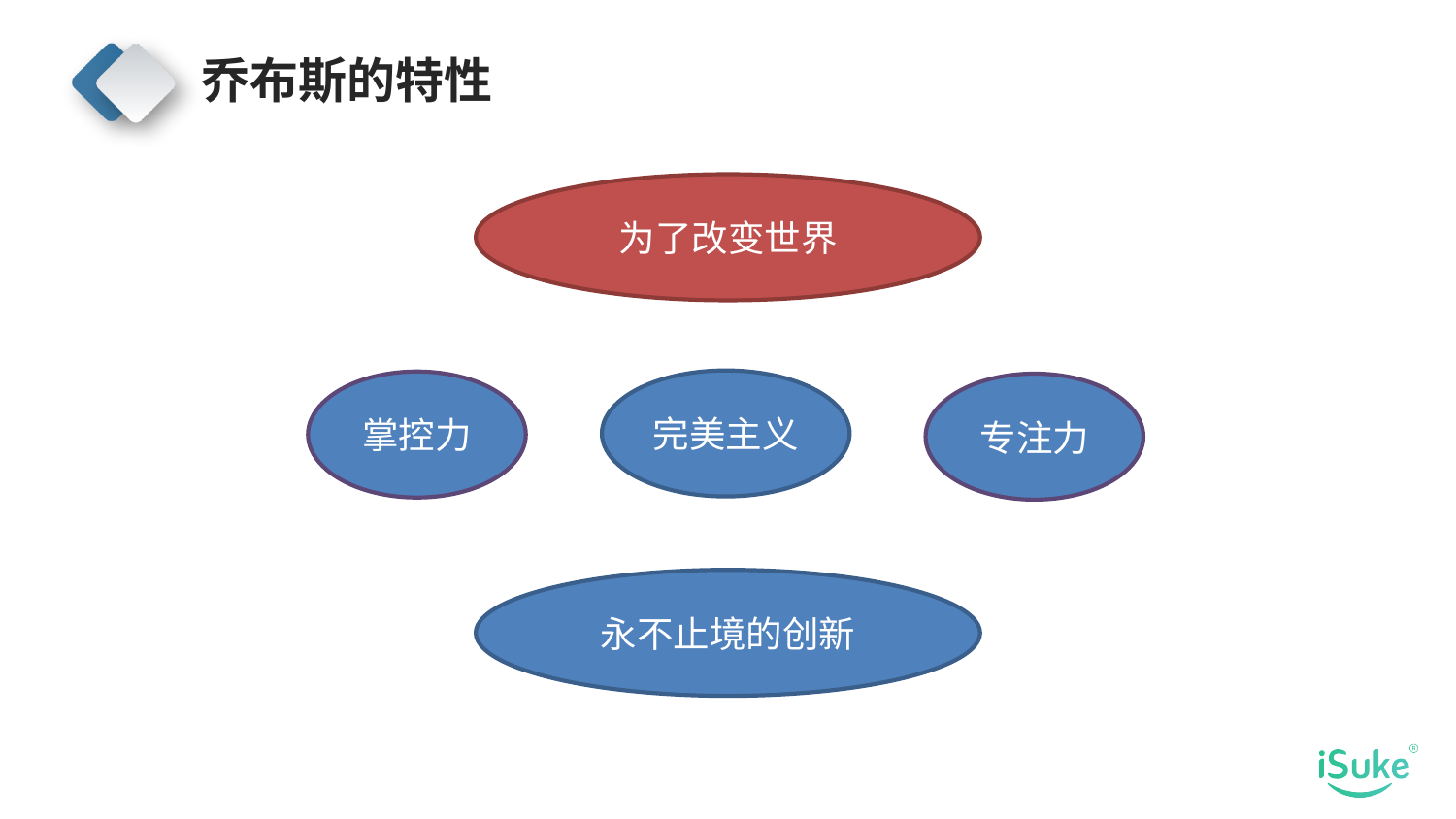

乔布斯的特性
为了改变世界
完美主义
掌控力
永不止境的创新
专注力
延迟符